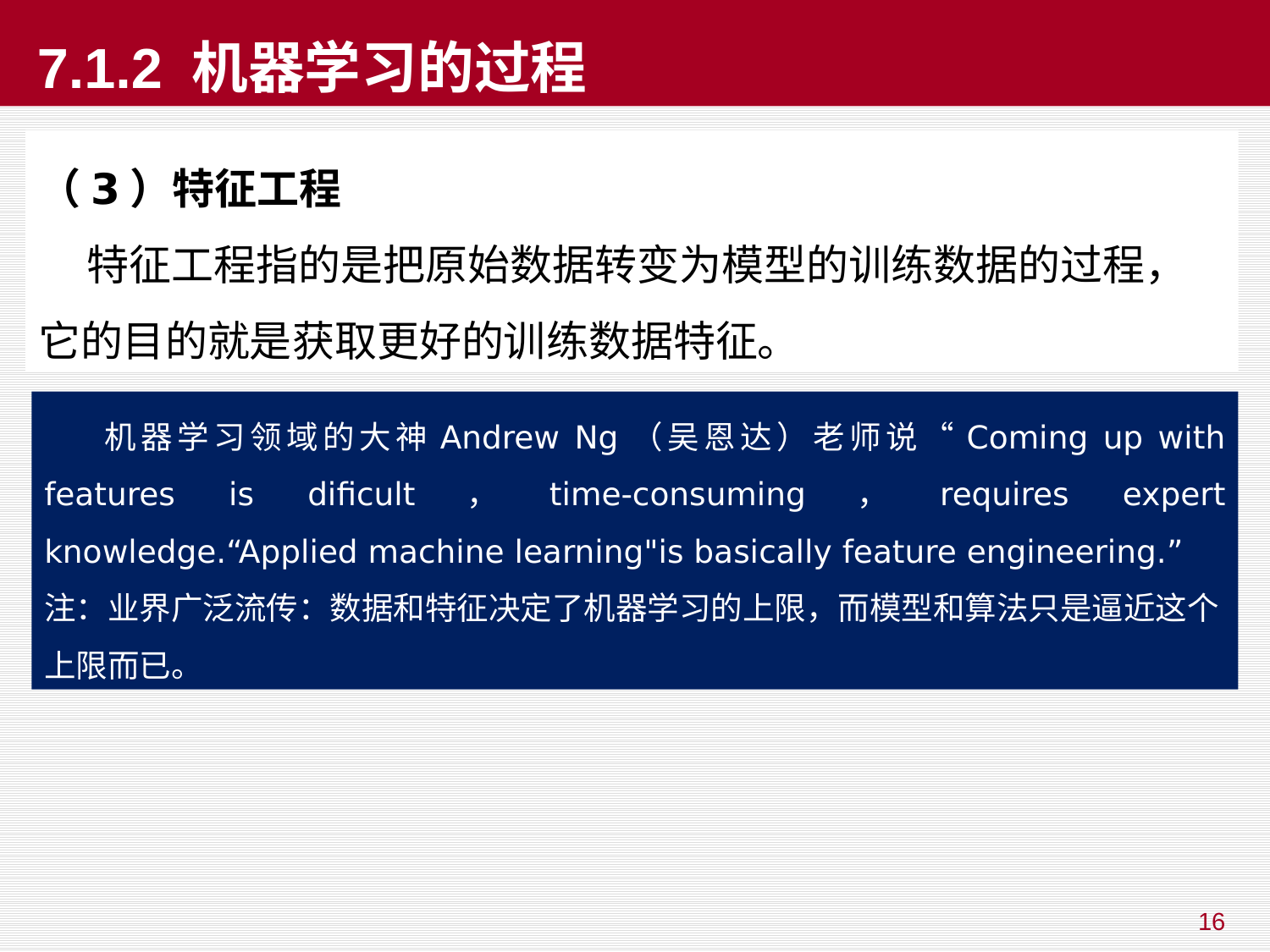

# 7.1.2 机器学习的过程
（3）特征工程
    特征工程指的是把原始数据转变为模型的训练数据的过程，它的目的就是获取更好的训练数据特征。
    机器学习领域的大神Andrew Ng（吴恩达）老师说“Coming up with features is dificult，time-consuming，requires expert knowledge.“Applied machine learning"is basically feature engineering.”
注：业界广泛流传：数据和特征决定了机器学习的上限，而模型和算法只是逼近这个上限而已。
16